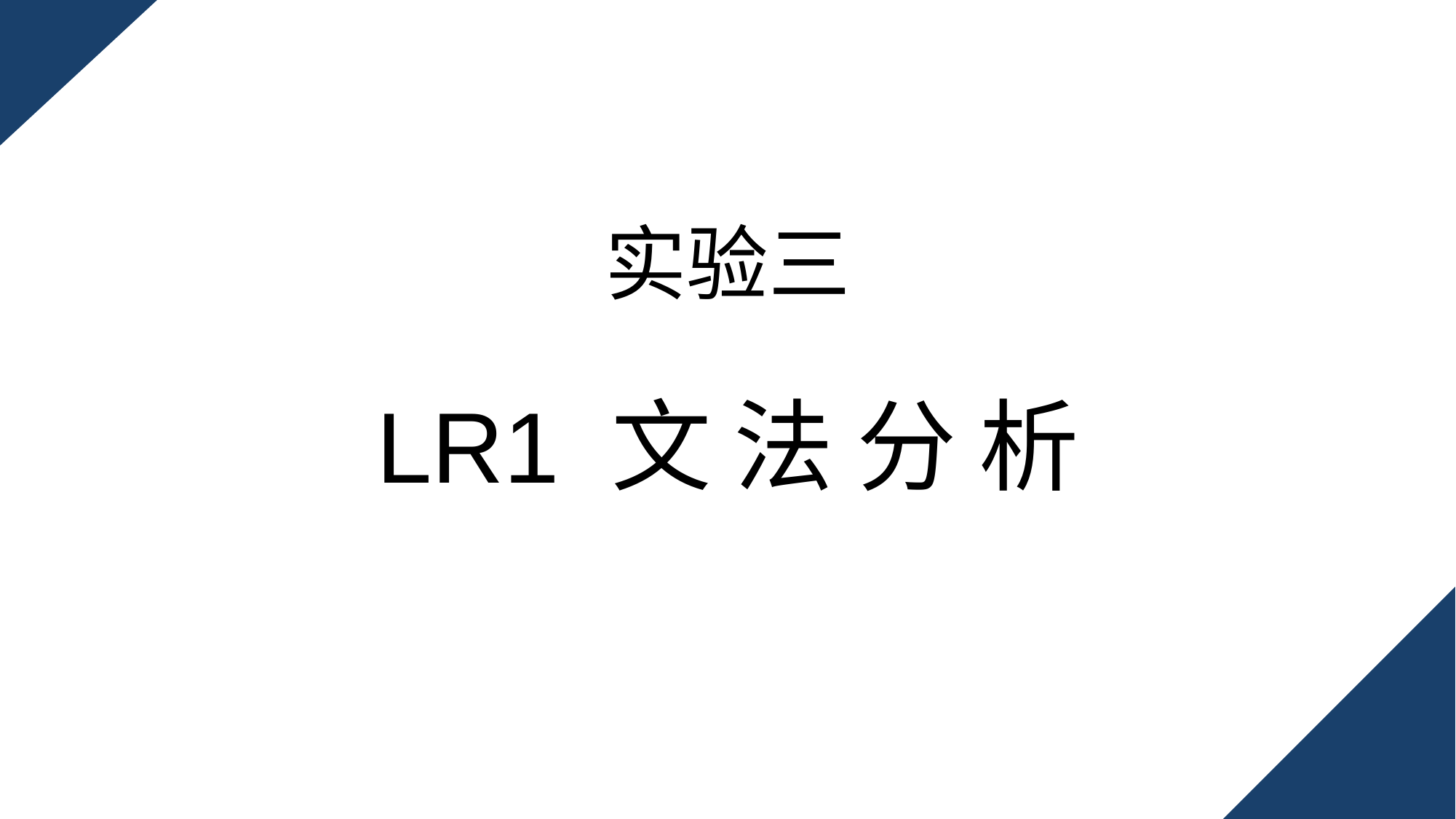

实验三

LR1 文 法 分 析
词法分析